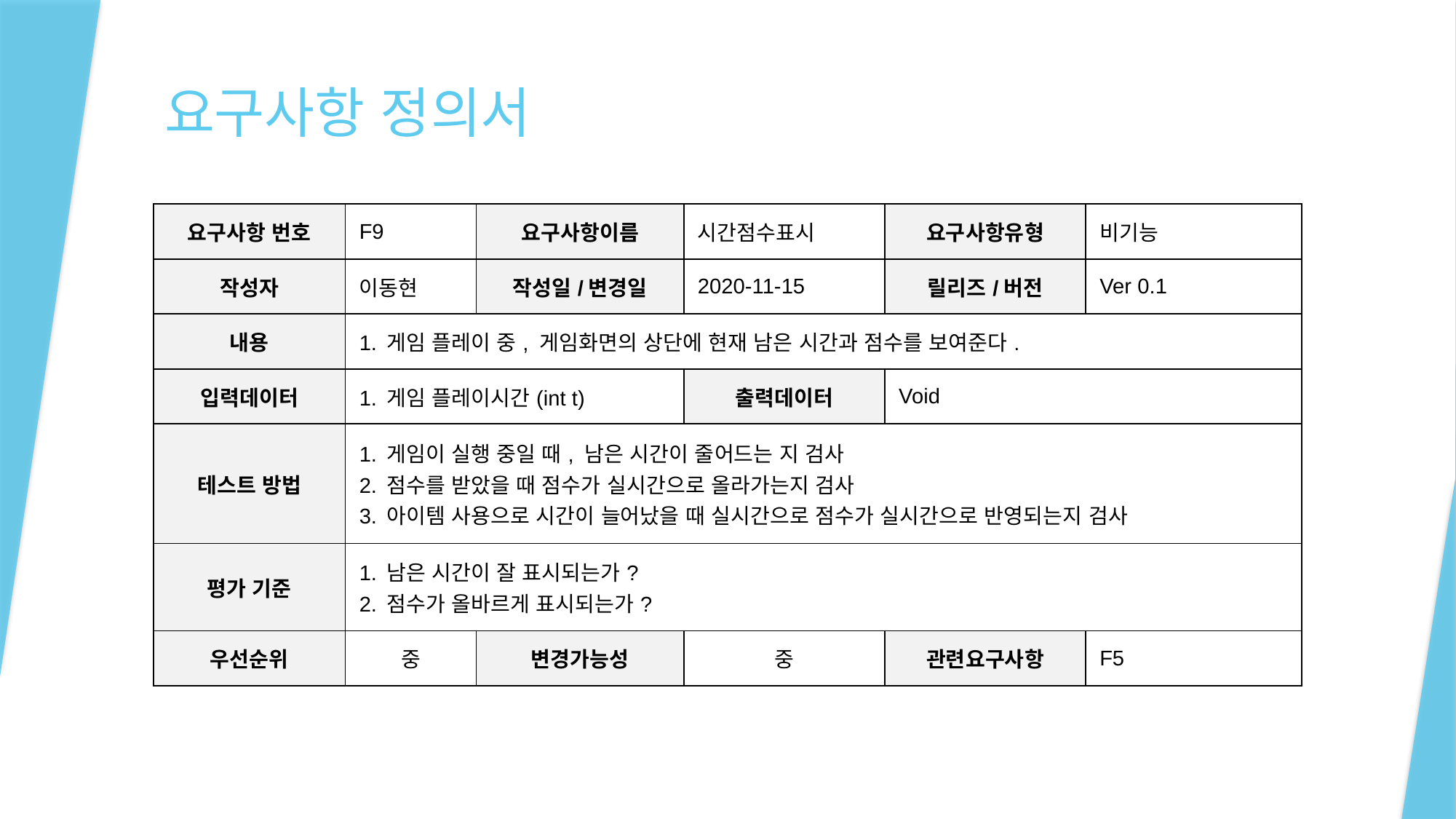

# 요구사항 정의서
| 요구사항 번호 | F9 | 요구사항이름 | 시간점수표시 | 요구사항유형 | 비기능 |
| --- | --- | --- | --- | --- | --- |
| 작성자 | 이동현 | 작성일/변경일 | 2020-11-15 | 릴리즈/버전 | Ver 0.1 |
| 내용 | 게임 플레이 중, 게임화면의 상단에 현재 남은 시간과 점수를 보여준다. |  |  |  |  |
| 입력데이터 | 게임 플레이시간(int t) |  | 출력데이터 | Void |  |
| 테스트 방법 | 게임이 실행 중일 때, 남은 시간이 줄어드는 지 검사 점수를 받았을 때 점수가 실시간으로 올라가는지 검사 아이템 사용으로 시간이 늘어났을 때 실시간으로 점수가 실시간으로 반영되는지 검사 |  |  |  |  |
| 평가 기준 | 남은 시간이 잘 표시되는가? 점수가 올바르게 표시되는가? |  |  |  |  |
| 우선순위 | 중 | 변경가능성 | 중 | 관련요구사항 | F5 |